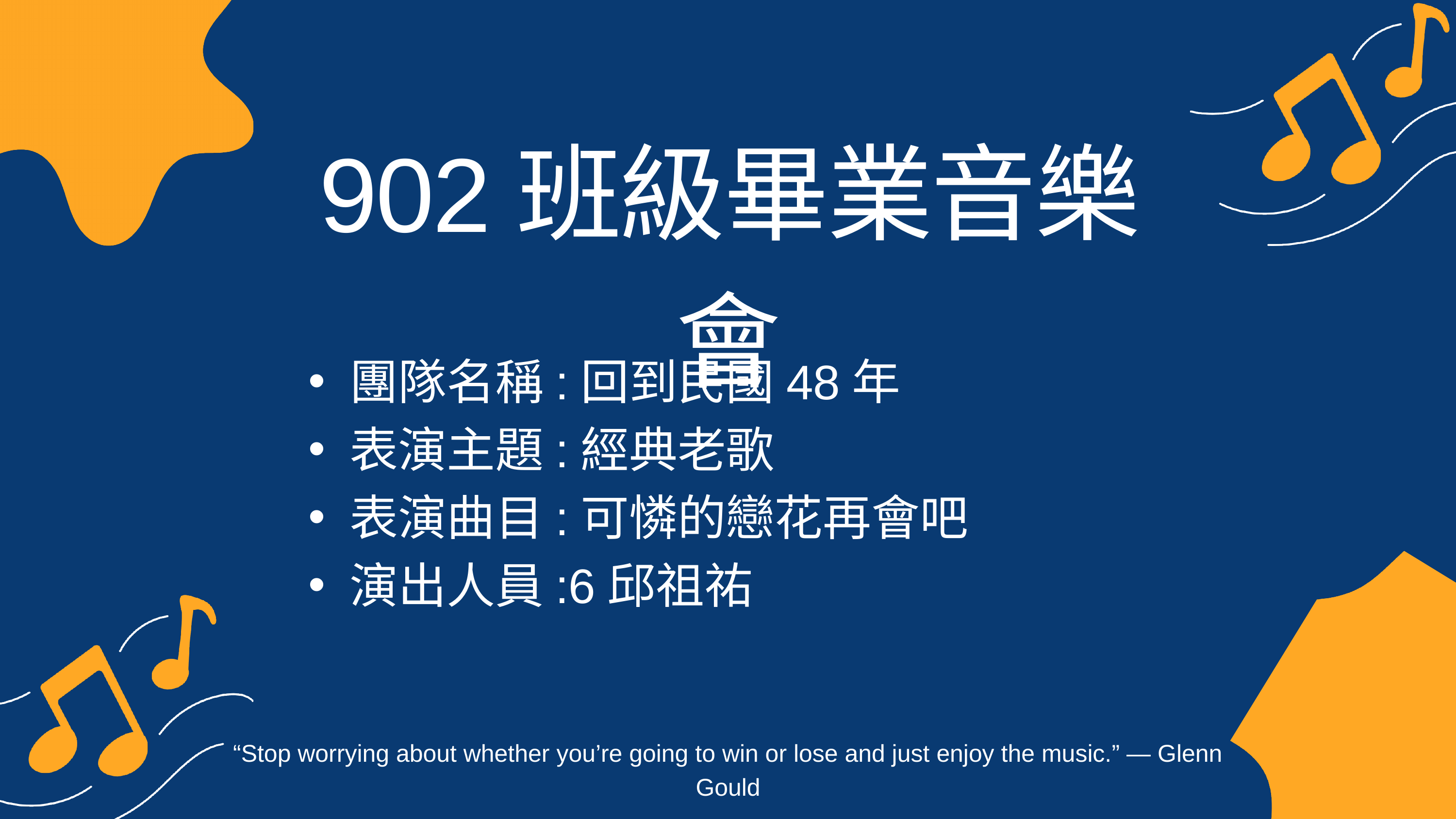

902班級畢業音樂會
團隊名稱:回到民國48年
表演主題:經典老歌
表演曲目:可憐的戀花再會吧
演出人員:6邱祖祐

“Stop worrying about whether you’re going to win or lose and just enjoy the music.” — Glenn Gould